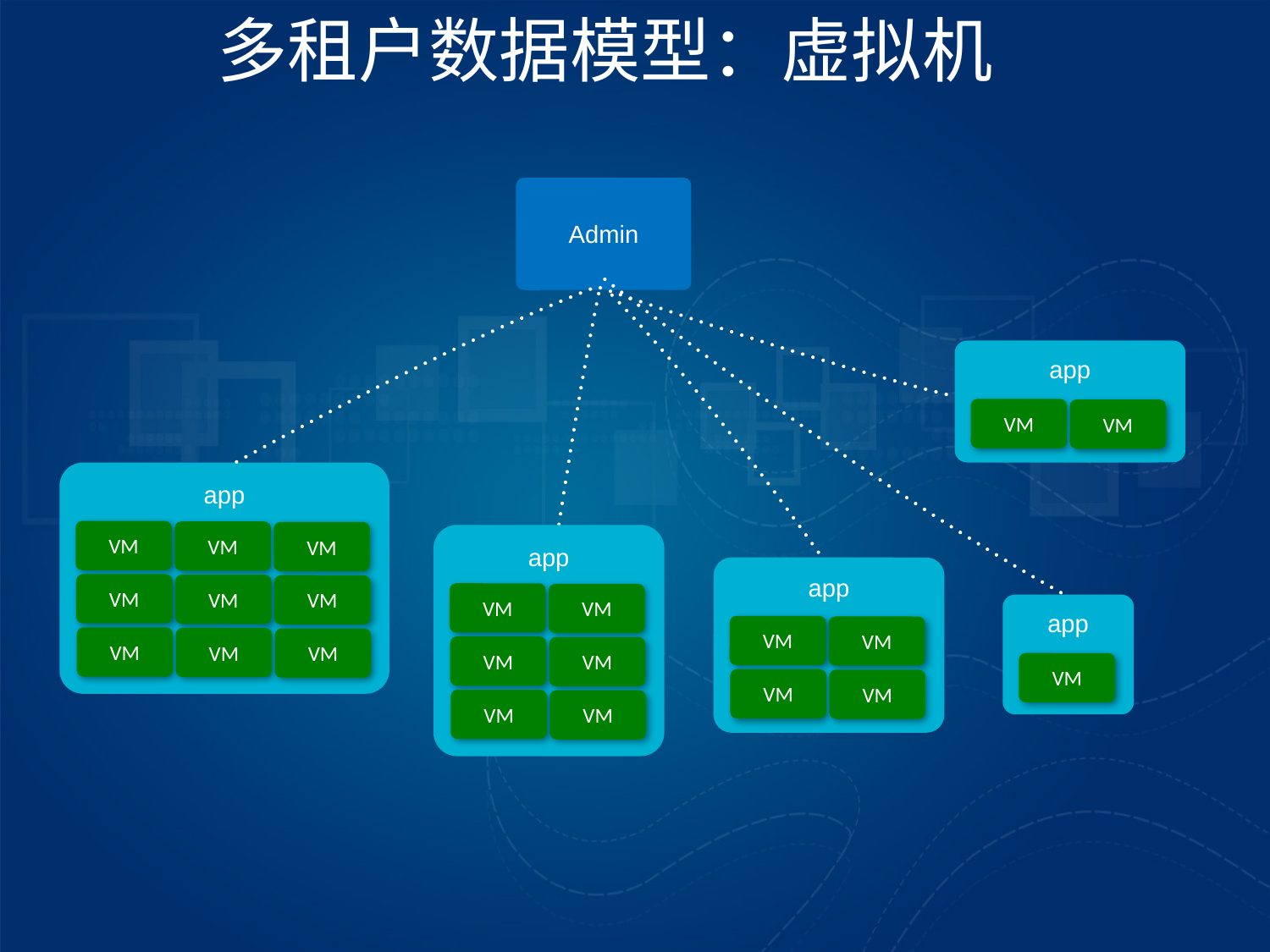

多租户数据模型：虚拟机
Admin

app
VM
VM
app
VM
VM
VM
app
app
VM
VM
VM
VM
VM
app
VM
VM
VM
VM
VM
VM
VM
VM
VM
VM
VM
VM